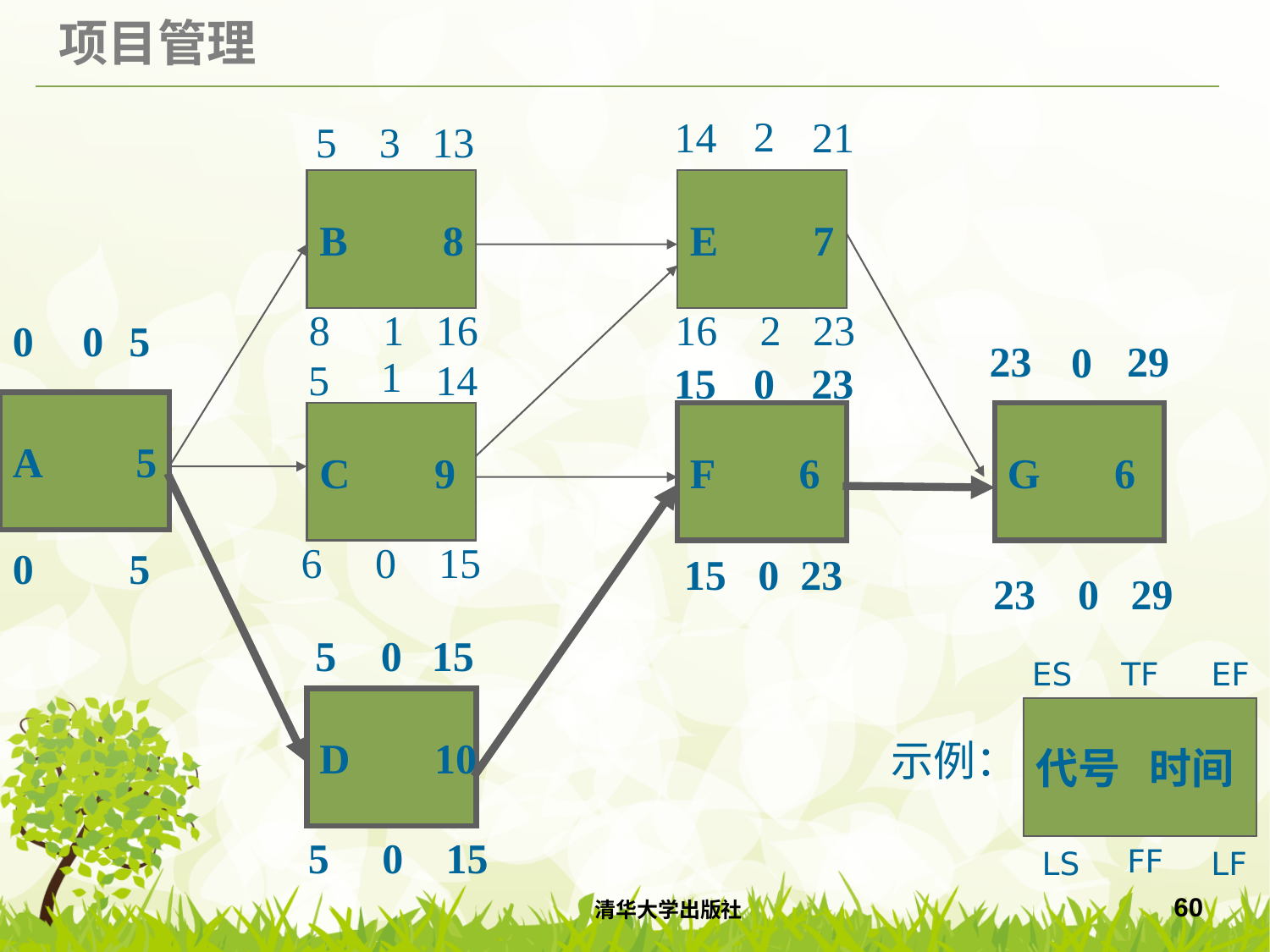

2
14         21
B         8
E         7

8     1   16
16    2   23
0         5
0
23         29
 0
1
5          14
15         23
0
A         5
C        9
F        6
G       6

6     0    15
0         5
15   0  23
23    0   29
5         15
0
D        10
代号   时间

 5     0    15
5    3   13
ES
TF
EF
示例：
FF
LS
LF
清华大学出版社
60